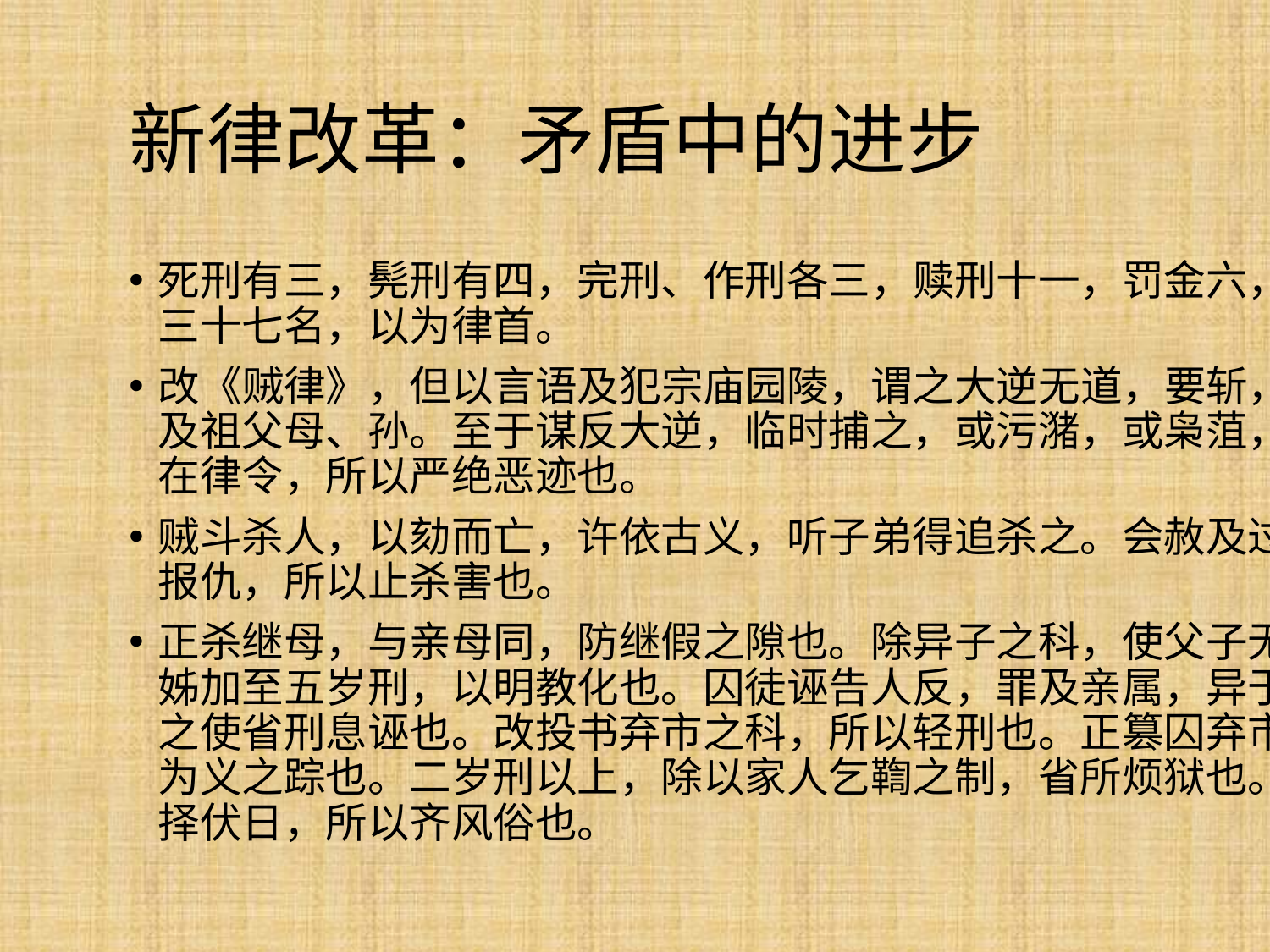

# 新律改革：矛盾中的进步
死刑有三，髡刑有四，完刑、作刑各三，赎刑十一，罚金六，杂抵罪七，凡三十七名，以为律首。
改《贼律》，但以言语及犯宗庙园陵，谓之大逆无道，要斩，家属从坐，不及祖父母、孙。至于谋反大逆，临时捕之，或污潴，或枭菹，夷其三族，不在律令，所以严绝恶迹也。
贼斗杀人，以劾而亡，许依古义，听子弟得追杀之。会赦及过误相杀，不得报仇，所以止杀害也。
正杀继母，与亲母同，防继假之隙也。除异子之科，使父子无异财也。欧兄姊加至五岁刑，以明教化也。囚徒诬告人反，罪及亲属，异于善人，所以累之使省刑息诬也。改投书弃市之科，所以轻刑也。正篡囚弃市之罪，断凶强为义之踪也。二岁刑以上，除以家人乞鞫之制，省所烦狱也。改诸郡不得自择伏日，所以齐风俗也。